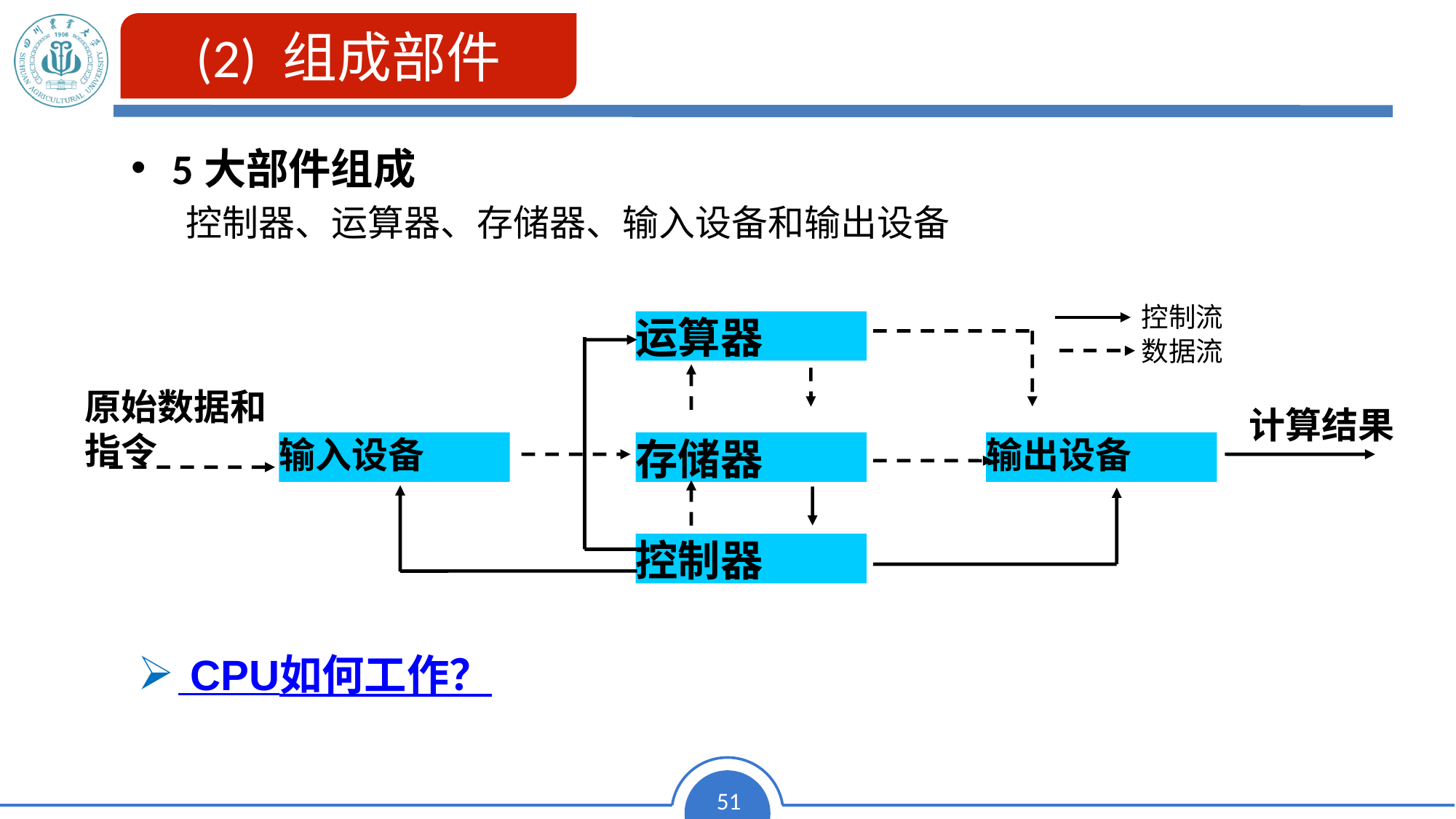

(2) 组成部件
5大部件组成
控制器、运算器、存储器、输入设备和输出设备
控制流
数据流
运算器
输入设备
存储器
输出设备
控制器

原始数据和指令
计算结果

 CPU如何工作？